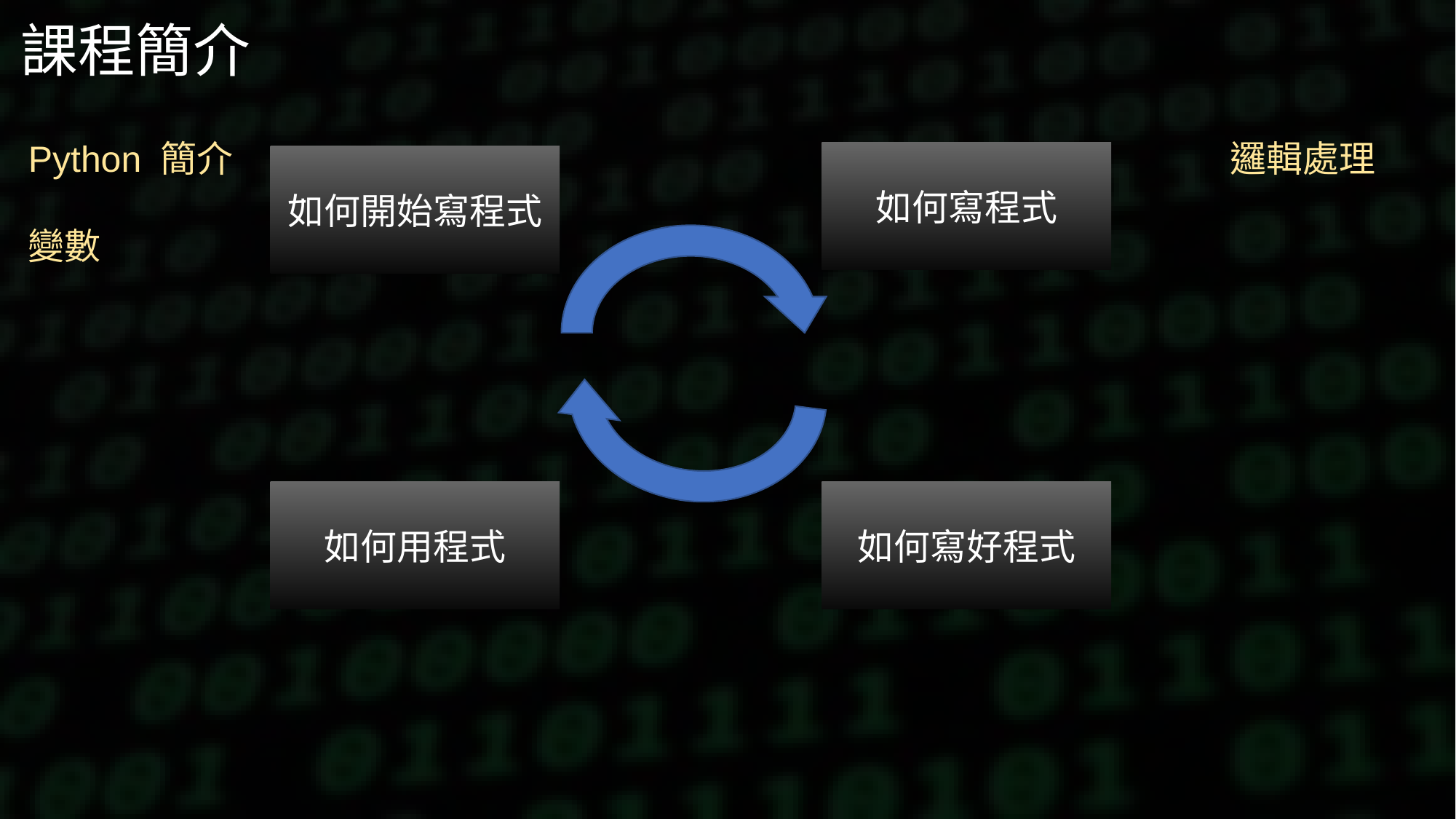

# 課程簡介
邏輯處理

Python 簡介

變數

如何寫程式
如何開始寫程式

如何用程式
如何寫好程式